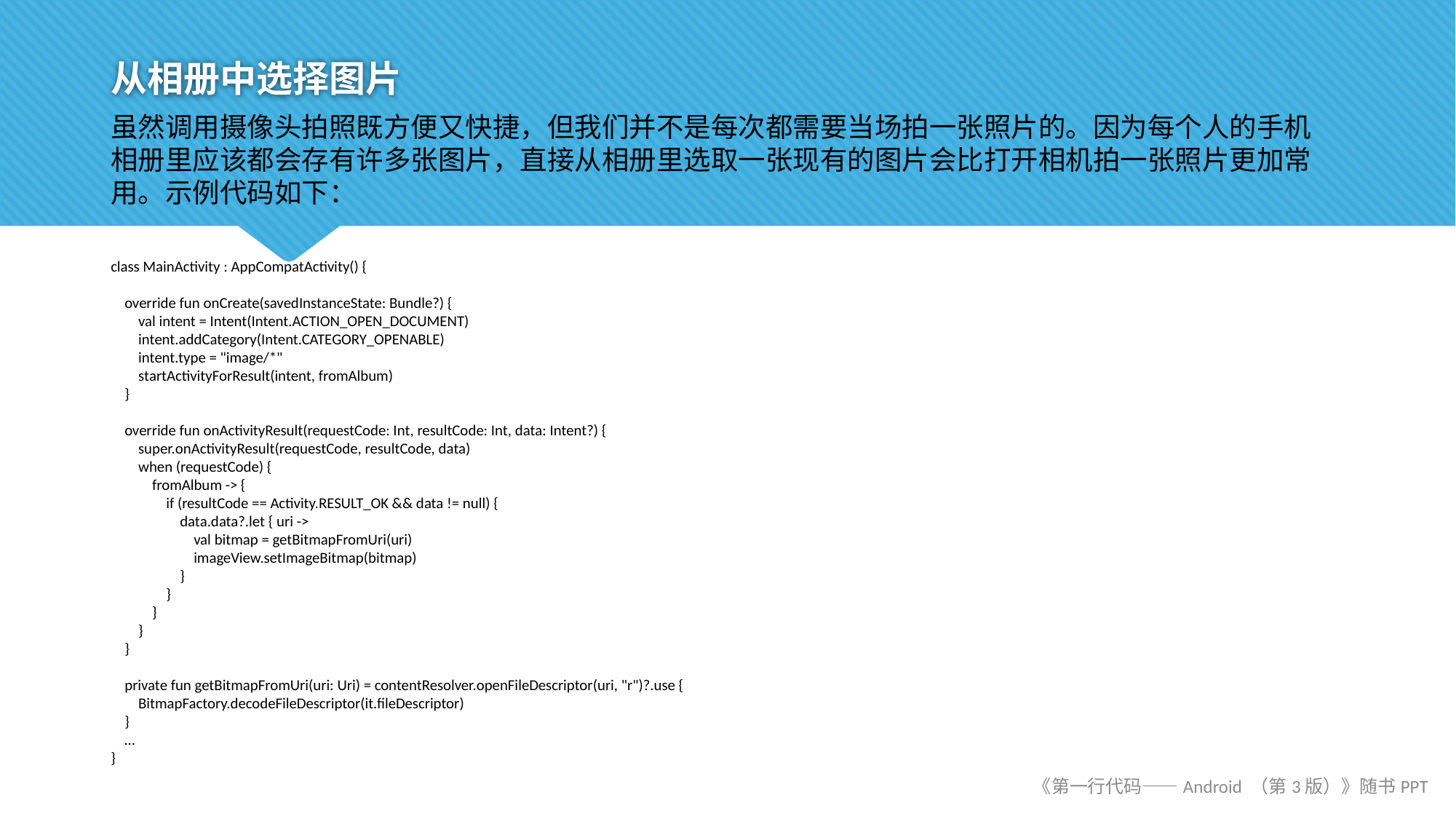

# 从相册中选择图片
虽然调用摄像头拍照既方便又快捷，但我们并不是每次都需要当场拍一张照片的。因为每个人的手机相册里应该都会存有许多张图片，直接从相册里选取一张现有的图片会比打开相机拍一张照片更加常用。示例代码如下：
class MainActivity : AppCompatActivity() {

    override fun onCreate(savedInstanceState: Bundle?) {
        val intent = Intent(Intent.ACTION_OPEN_DOCUMENT)
        intent.addCategory(Intent.CATEGORY_OPENABLE)
        intent.type = "image/*"
        startActivityForResult(intent, fromAlbum)
    }

    override fun onActivityResult(requestCode: Int, resultCode: Int, data: Intent?) {
        super.onActivityResult(requestCode, resultCode, data)
        when (requestCode) {
            fromAlbum -> {
                if (resultCode == Activity.RESULT_OK && data != null) {
                    data.data?.let { uri ->
                        val bitmap = getBitmapFromUri(uri)
                        imageView.setImageBitmap(bitmap)
                    }
                }
            }
        }
    }

    private fun getBitmapFromUri(uri: Uri) = contentResolver.openFileDescriptor(uri, "r")?.use {
        BitmapFactory.decodeFileDescriptor(it.fileDescriptor)
    }
    …
}